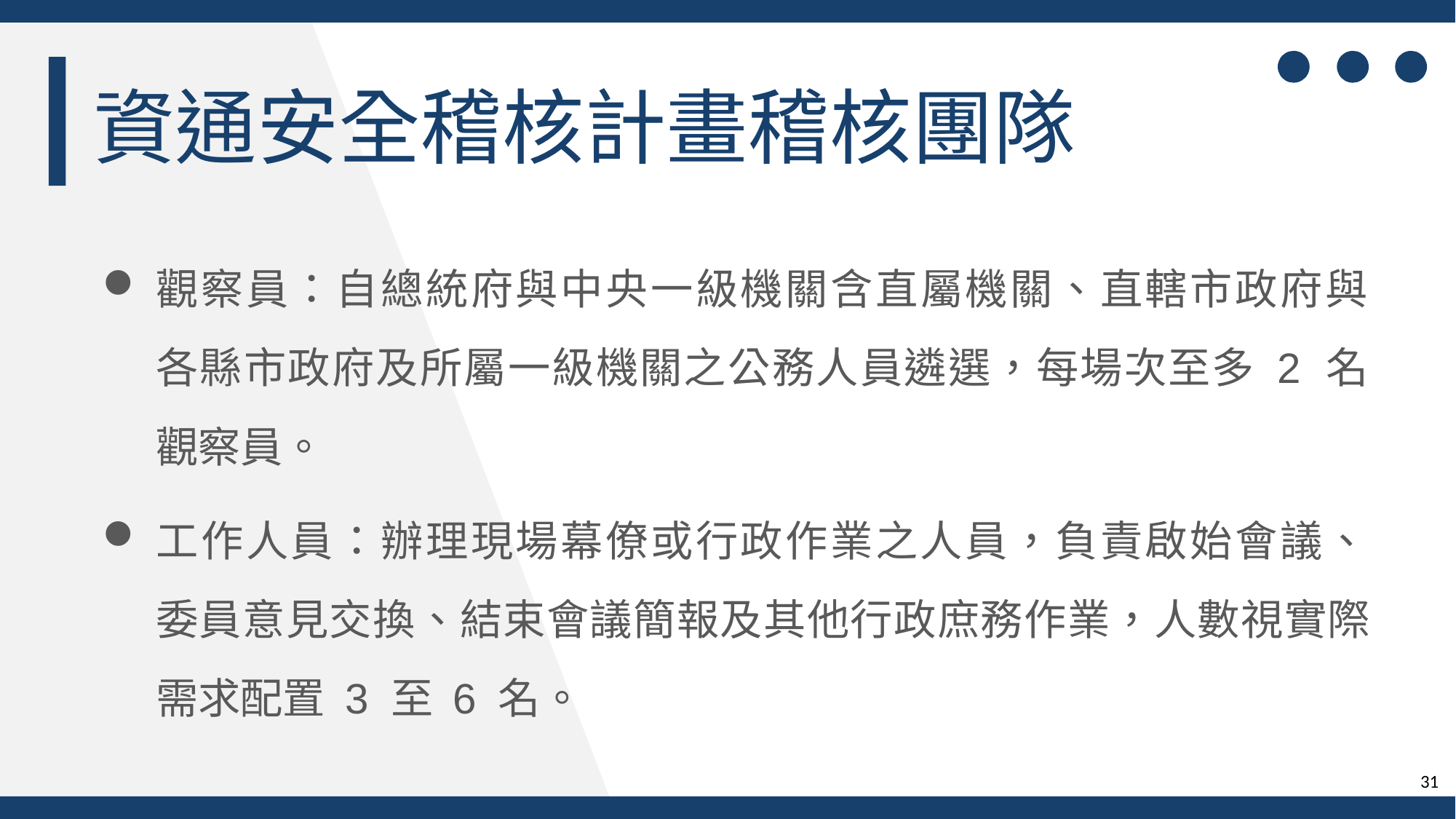

資通安全稽核計畫稽核團隊
觀察員：自總統府與中央一級機關含直屬機關、直轄市政府與
各縣市政府及所屬一級機關之公務人員遴選，每場次至多 2 名
觀察員。
工作人員：辦理現場幕僚或行政作業之人員，負責啟始會議、
委員意見交換、結束會議簡報及其他行政庶務作業，人數視實際需求配置 3 至 6 名。